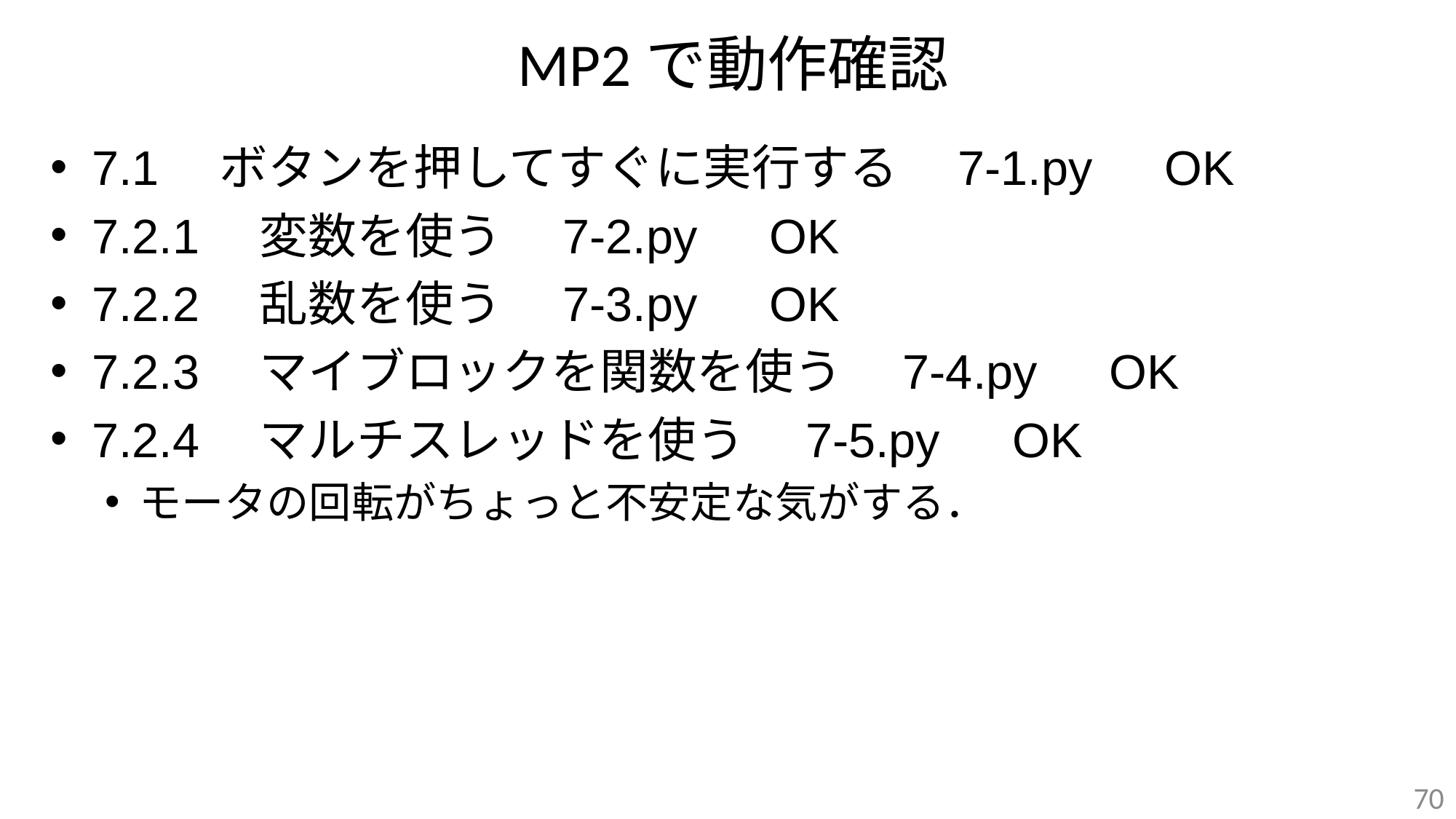

# MP2で動作確認
7.1　ボタンを押してすぐに実行する　7-1.py　OK
7.2.1　変数を使う　7-2.py　OK
7.2.2　乱数を使う　7-3.py　OK
7.2.3　マイブロックを関数を使う　7-4.py　OK
7.2.4　マルチスレッドを使う　7-5.py　OK
モータの回転がちょっと不安定な気がする．

70